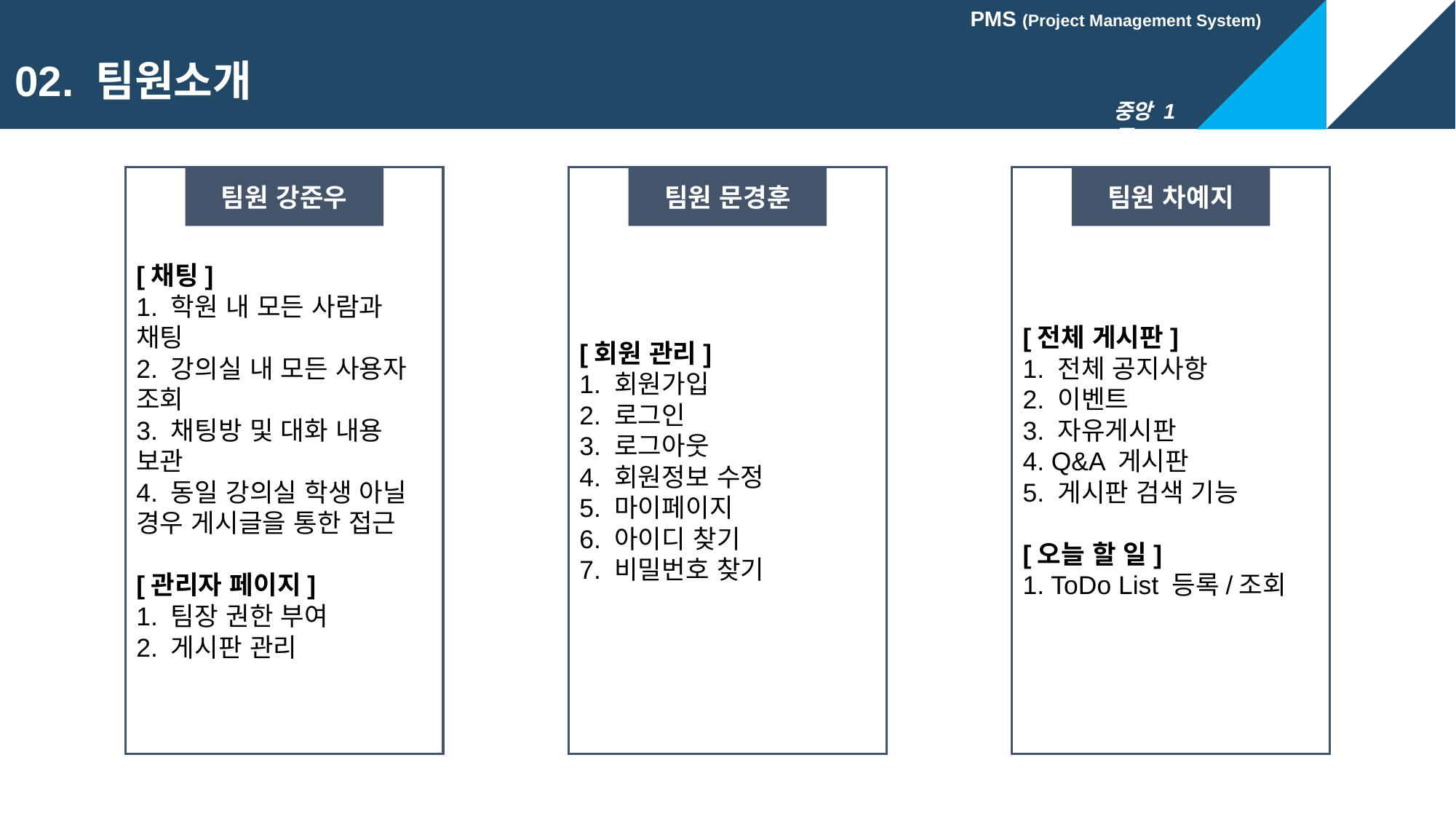

02. 팀원소개
팀원 강준우
[채팅]
1. 학원 내 모든 사람과 채팅
2. 강의실 내 모든 사용자 조회
3. 채팅방 및 대화 내용 보관
4. 동일 강의실 학생 아닐 경우 게시글을 통한 접근

[관리자 페이지]
1. 팀장 권한 부여
2. 게시판 관리
팀원 문경훈
[회원 관리]
1. 회원가입
2. 로그인
3. 로그아웃
4. 회원정보 수정
5. 마이페이지
6. 아이디 찾기
7. 비밀번호 찾기
팀원 차예지
[전체 게시판]
1. 전체 공지사항
2. 이벤트
3. 자유게시판
4. Q&A 게시판
5. 게시판 검색 기능

[오늘 할 일]
1. ToDo List 등록/조회